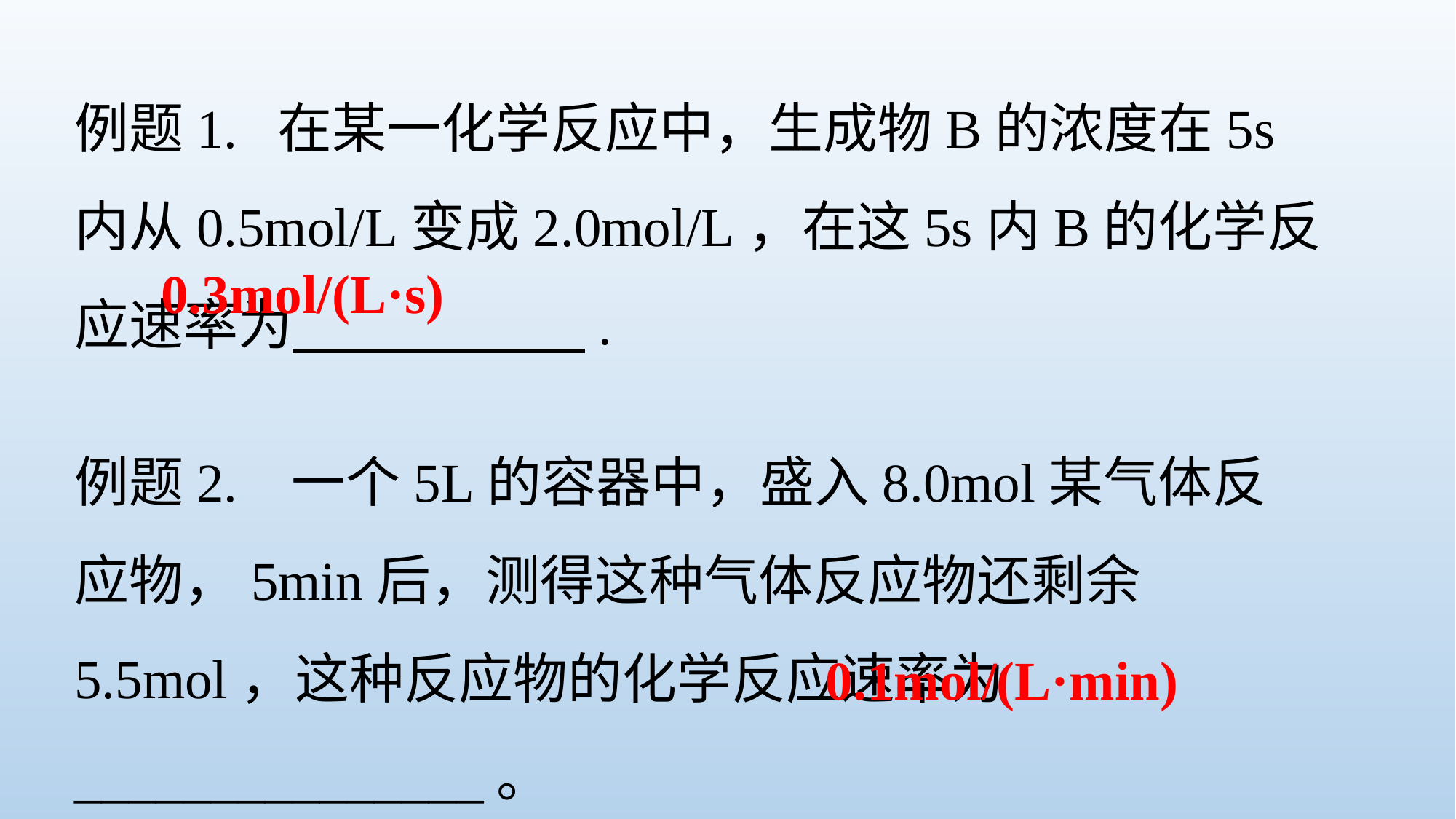

例题1.  在某一化学反应中，生成物B的浓度在5s内从0.5mol/L变成2.0mol/L，在这5s内B的化学反应速率为                        .

0.3mol/(L·s)

例题2.   一个5L的容器中，盛入8.0mol某气体反应物，5min后，测得这种气体反应物还剩余5.5mol，这种反应物的化学反应速率为_______________。
0.1mol/(L·min)